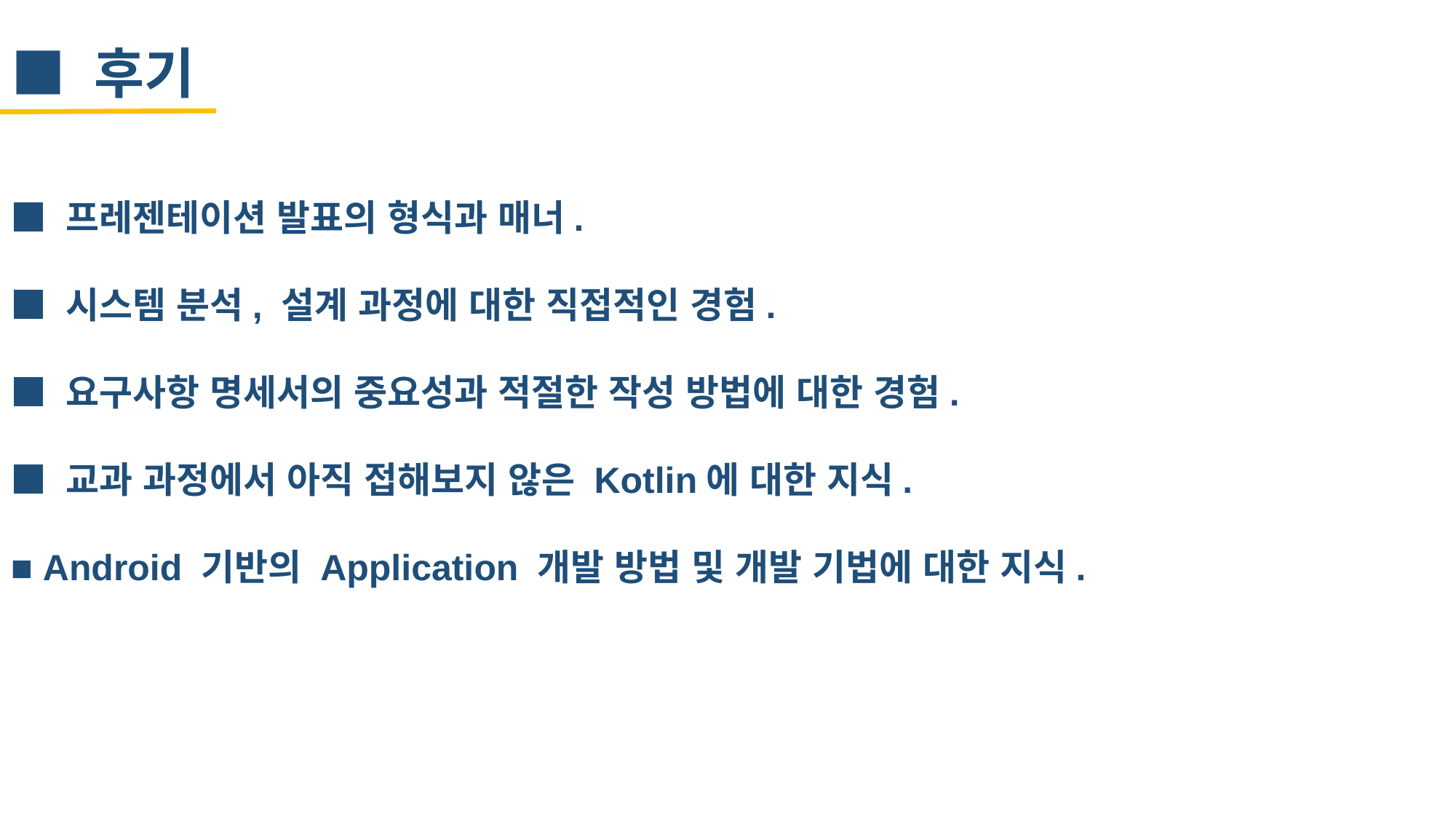

■ 후기
■ 프레젠테이션 발표의 형식과 매너.

■ 시스템 분석, 설계 과정에 대한 직접적인 경험.

■ 요구사항 명세서의 중요성과 적절한 작성 방법에 대한 경험.

■ 교과 과정에서 아직 접해보지 않은 Kotlin에 대한 지식.

■ Android 기반의 Application 개발 방법 및 개발 기법에 대한 지식.